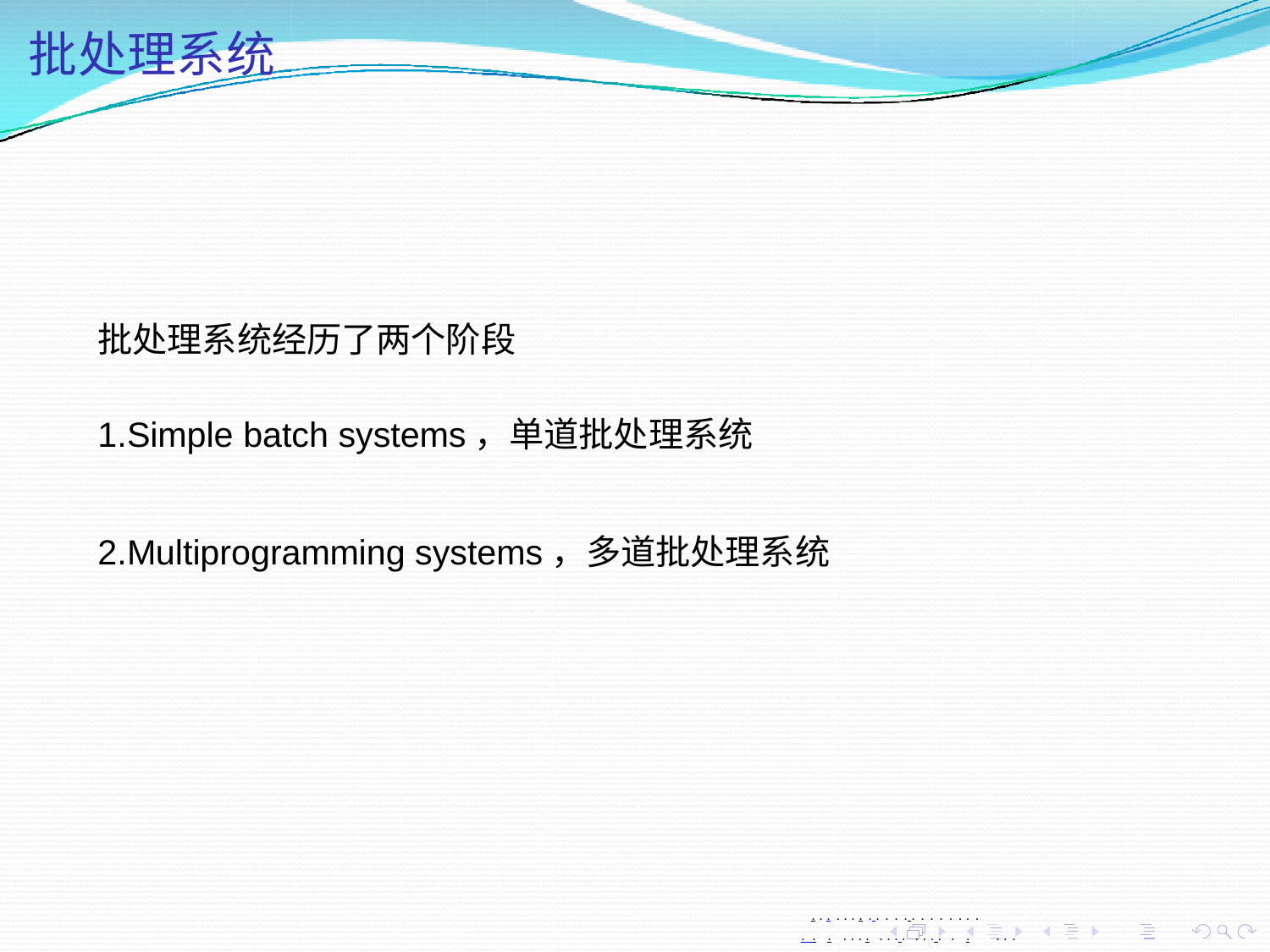

批处理系统
批处理系统经历了两个阶段

Simple batch systems，单道批处理系统

Multiprogramming systems，多道批处理系统
. . . . . . . . . . . . . . . . . . . .
.  .   .   . . . .  . . . .  . . . .  .   .	. . .